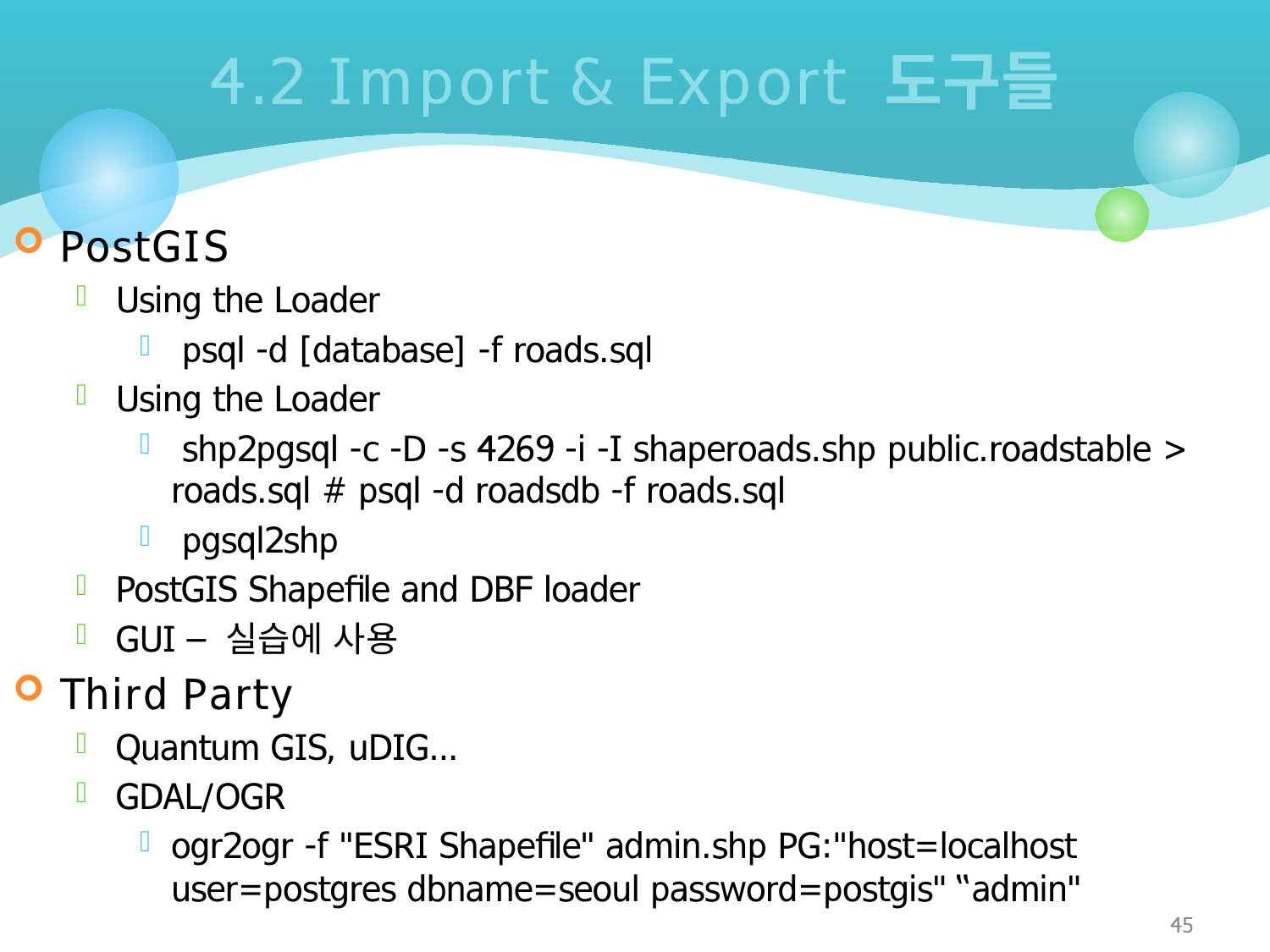

# 4.2 Import & Export 도구들
PostGIS
Using the Loader
 psql -d [database] -f roads.sql
Using the Loader
 shp2pgsql -c -D -s 4269 -i -I shaperoads.shp public.roadstable > roads.sql # psql -d roadsdb -f roads.sql
 pgsql2shp
PostGIS Shapefile and DBF loader
GUI – 실습에 사용
Third Party
Quantum GIS, uDIG…
GDAL/OGR
ogr2ogr -f "ESRI Shapefile" admin.shp PG:"host=localhost user=postgres dbname=seoul password=postgis" “admin"
45